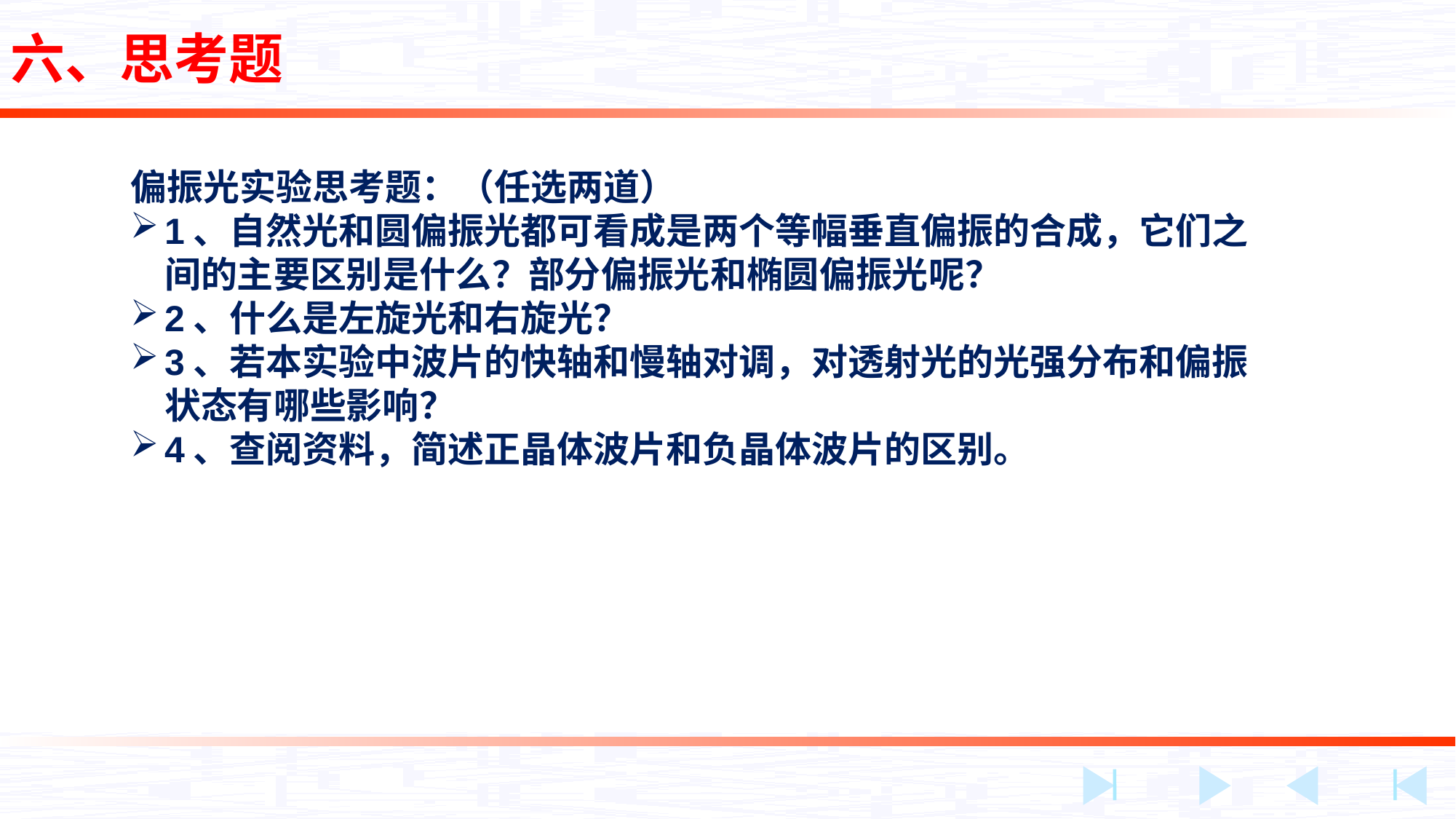

六、思考题
偏振光实验思考题：（任选两道）
1、自然光和圆偏振光都可看成是两个等幅垂直偏振的合成，它们之间的主要区别是什么？部分偏振光和椭圆偏振光呢？
2、什么是左旋光和右旋光？
3、若本实验中波片的快轴和慢轴对调，对透射光的光强分布和偏振状态有哪些影响？
4、查阅资料，简述正晶体波片和负晶体波片的区别。